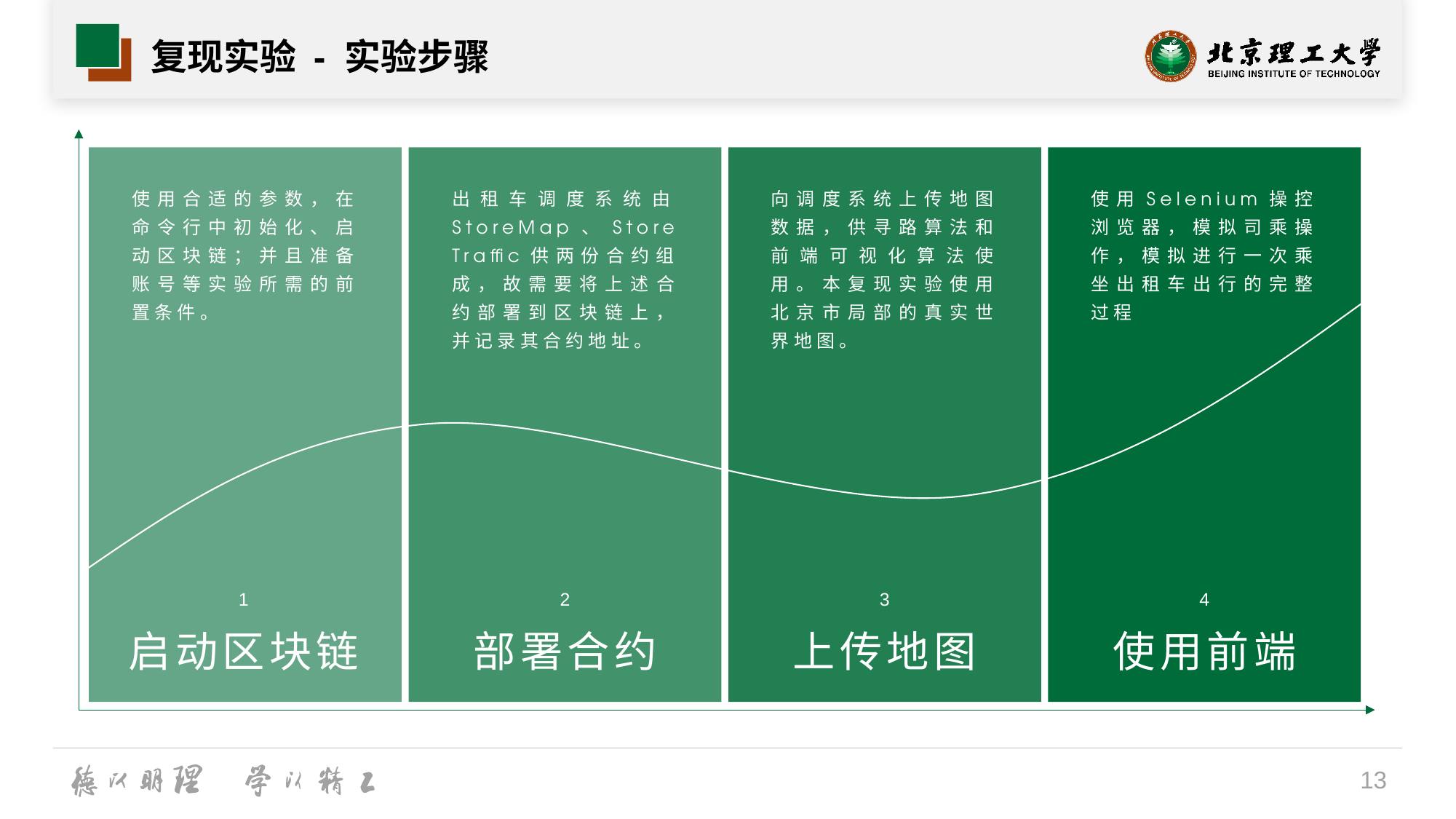

# 复现实验 - 实验步骤

使用合适的参数，在命令行中初始化、启动区块链；并且准备账号等实验所需的前置条件。
出租车调度系统由StoreMap、StoreTraffic供两份合约组成，故需要将上述合约部署到区块链上，并记录其合约地址。
向调度系统上传地图数据，供寻路算法和前端可视化算法使用。本复现实验使用北京市局部的真实世界地图。
使用Selenium操控浏览器，模拟司乘操作，模拟进行一次乘坐出租车出行的完整过程

1
启动区块链
2
部署合约
3
上传地图
4
使用前端